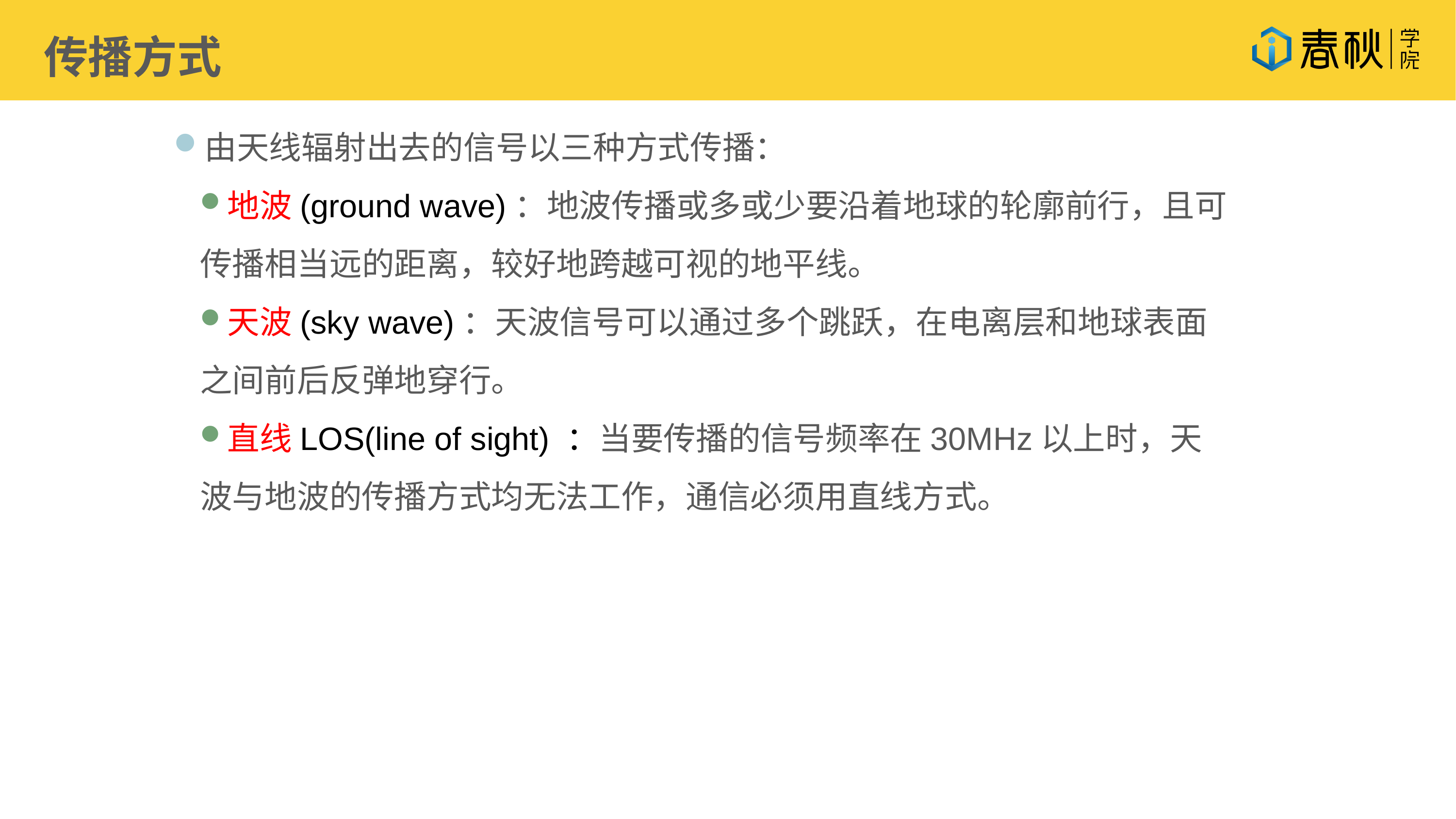

传播方式
由天线辐射出去的信号以三种方式传播：
地波(ground wave)：地波传播或多或少要沿着地球的轮廓前行，且可传播相当远的距离，较好地跨越可视的地平线。
天波(sky wave)：天波信号可以通过多个跳跃，在电离层和地球表面之间前后反弹地穿行。
直线LOS(line of sight) ：当要传播的信号频率在30MHz以上时，天波与地波的传播方式均无法工作，通信必须用直线方式。